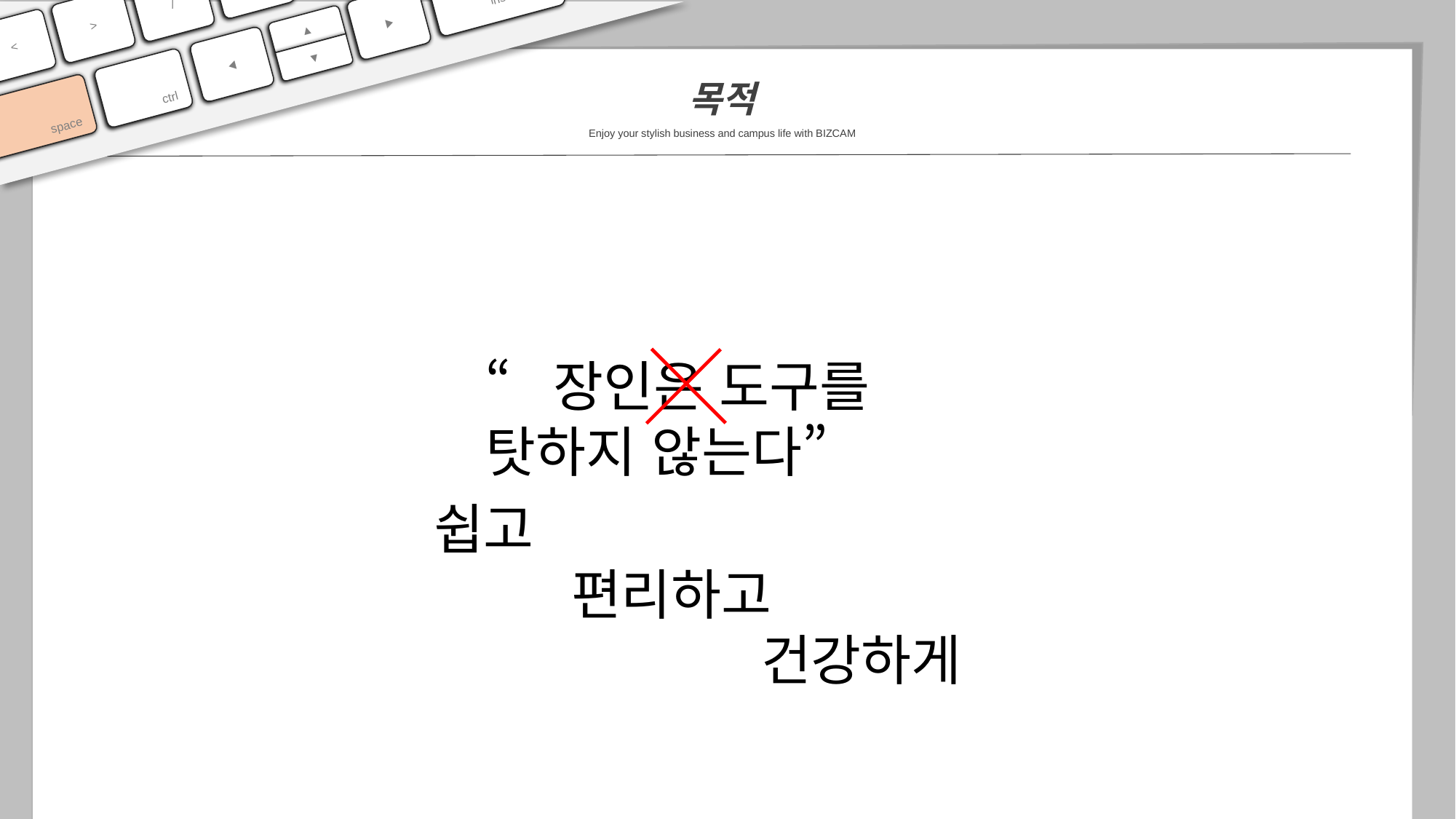

shift
0
ins
/
>

▲
<
◀
▼
ctrl
space
▶

목적
Enjoy your stylish business and campus life with BIZCAM

“장인은 도구를 탓하지 않는다”
쉽고
	 편리하고
			건강하게